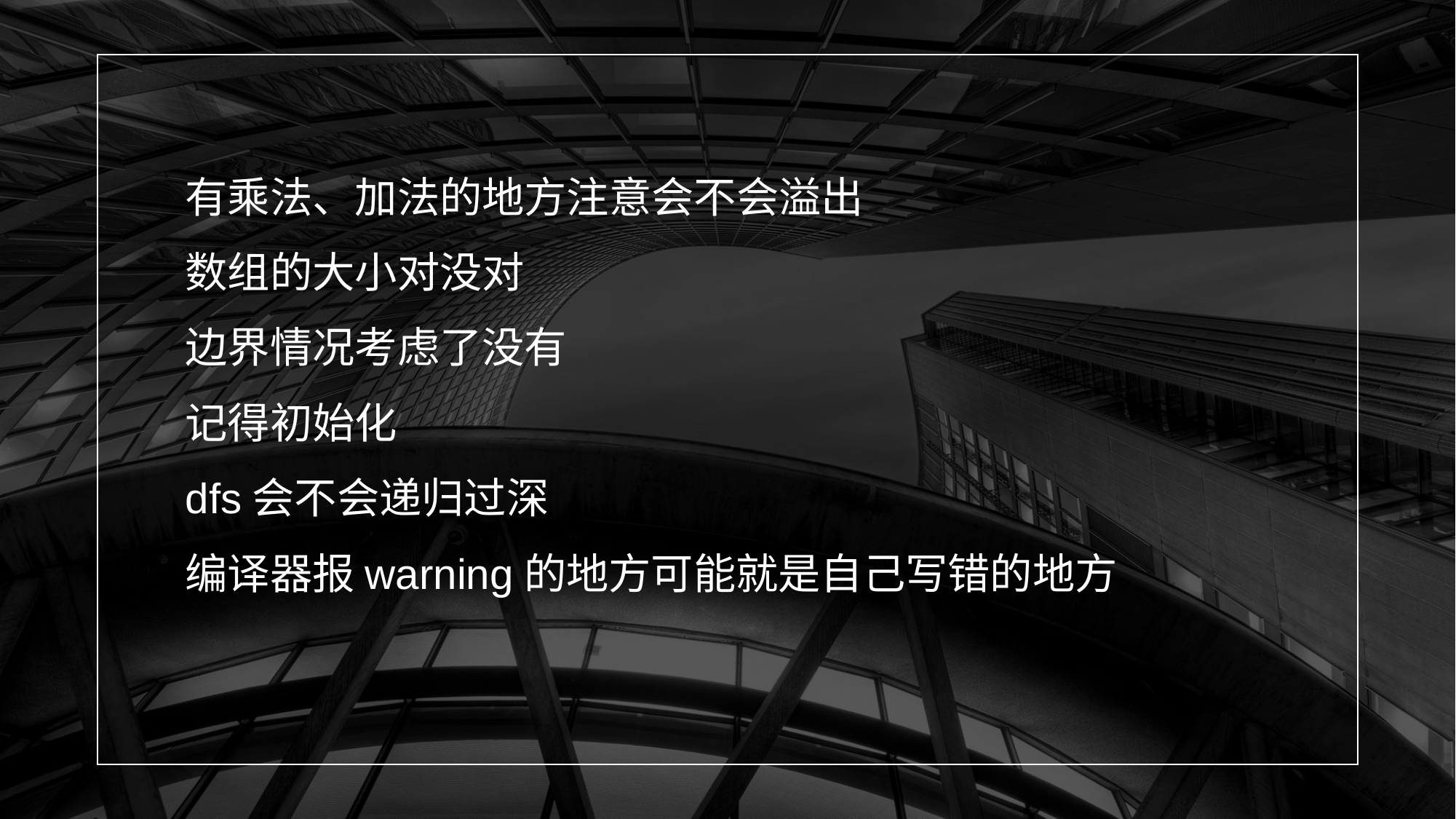

有乘法、加法的地方注意会不会溢出
数组的大小对没对
边界情况考虑了没有
记得初始化
dfs会不会递归过深
编译器报warning的地方可能就是自己写错的地方